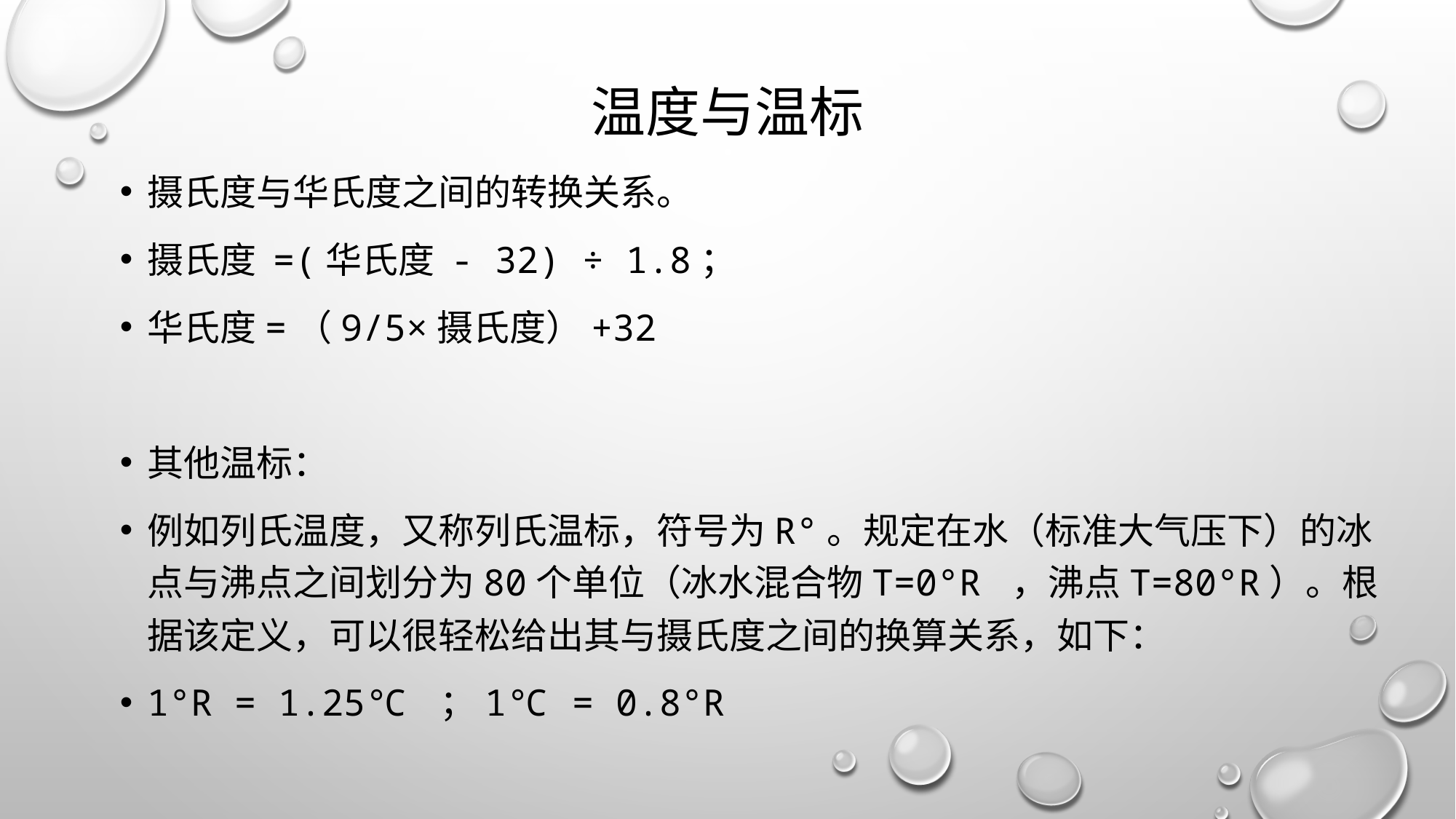

# 温度与温标
摄氏度与华氏度之间的转换关系。
摄氏度 =(华氏度 - 32) ÷ 1.8；
华氏度=（9/5×摄氏度）+32

其他温标：
例如列氏温度，又称列氏温标，符号为R°。规定在水（标准大气压下）的冰点与沸点之间划分为80个单位（冰水混合物T=0°R ，沸点T=80°R）。根据该定义，可以很轻松给出其与摄氏度之间的换算关系，如下：
1°R = 1.25℃ ；1℃ = 0.8°R